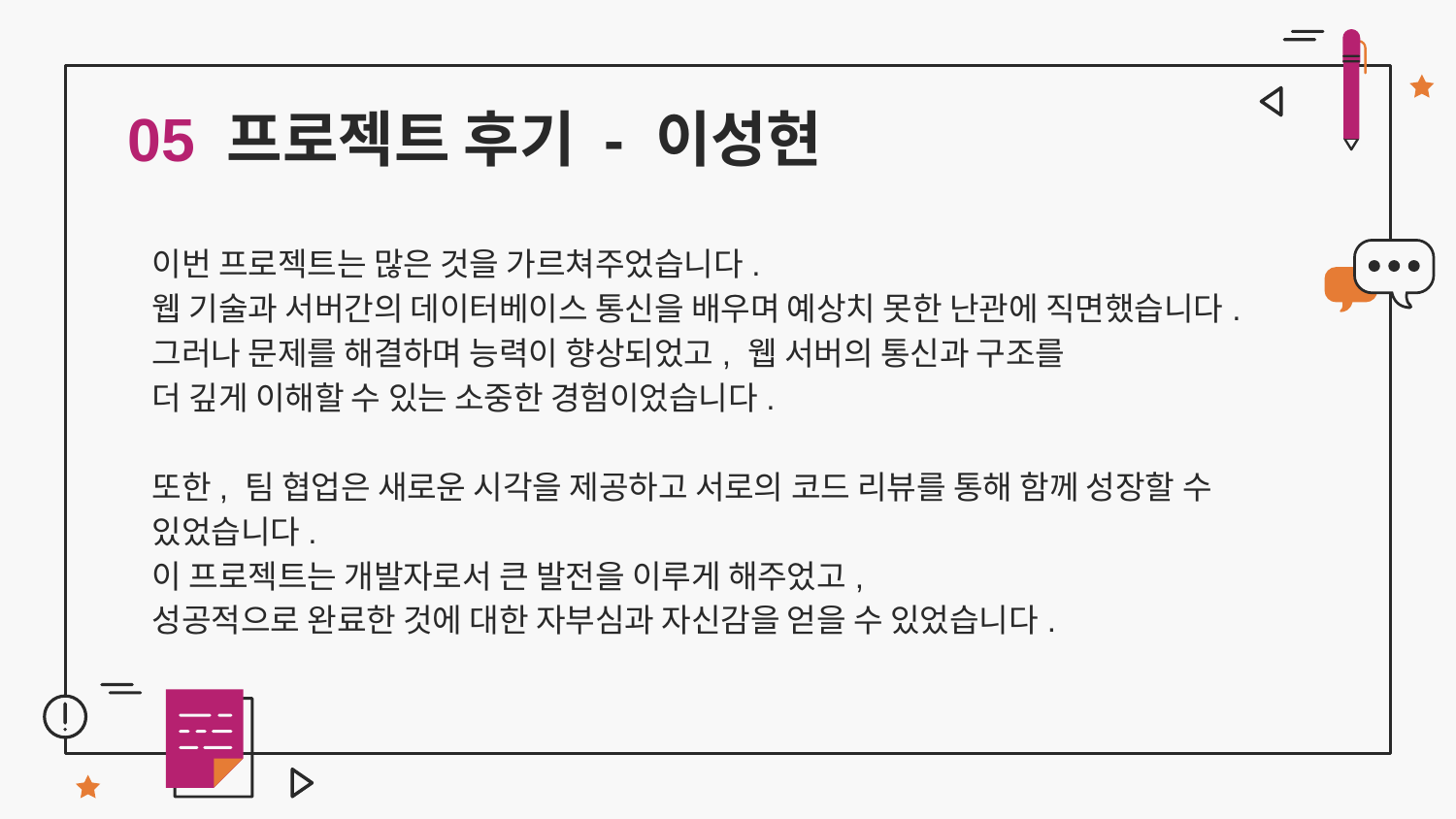

# 05 프로젝트 후기 - 이성현
이번 프로젝트는 많은 것을 가르쳐주었습니다.
웹 기술과 서버간의 데이터베이스 통신을 배우며 예상치 못한 난관에 직면했습니다.
그러나 문제를 해결하며 능력이 향상되었고, 웹 서버의 통신과 구조를
더 깊게 이해할 수 있는 소중한 경험이었습니다.

또한, 팀 협업은 새로운 시각을 제공하고 서로의 코드 리뷰를 통해 함께 성장할 수 있었습니다.
이 프로젝트는 개발자로서 큰 발전을 이루게 해주었고,
성공적으로 완료한 것에 대한 자부심과 자신감을 얻을 수 있었습니다.